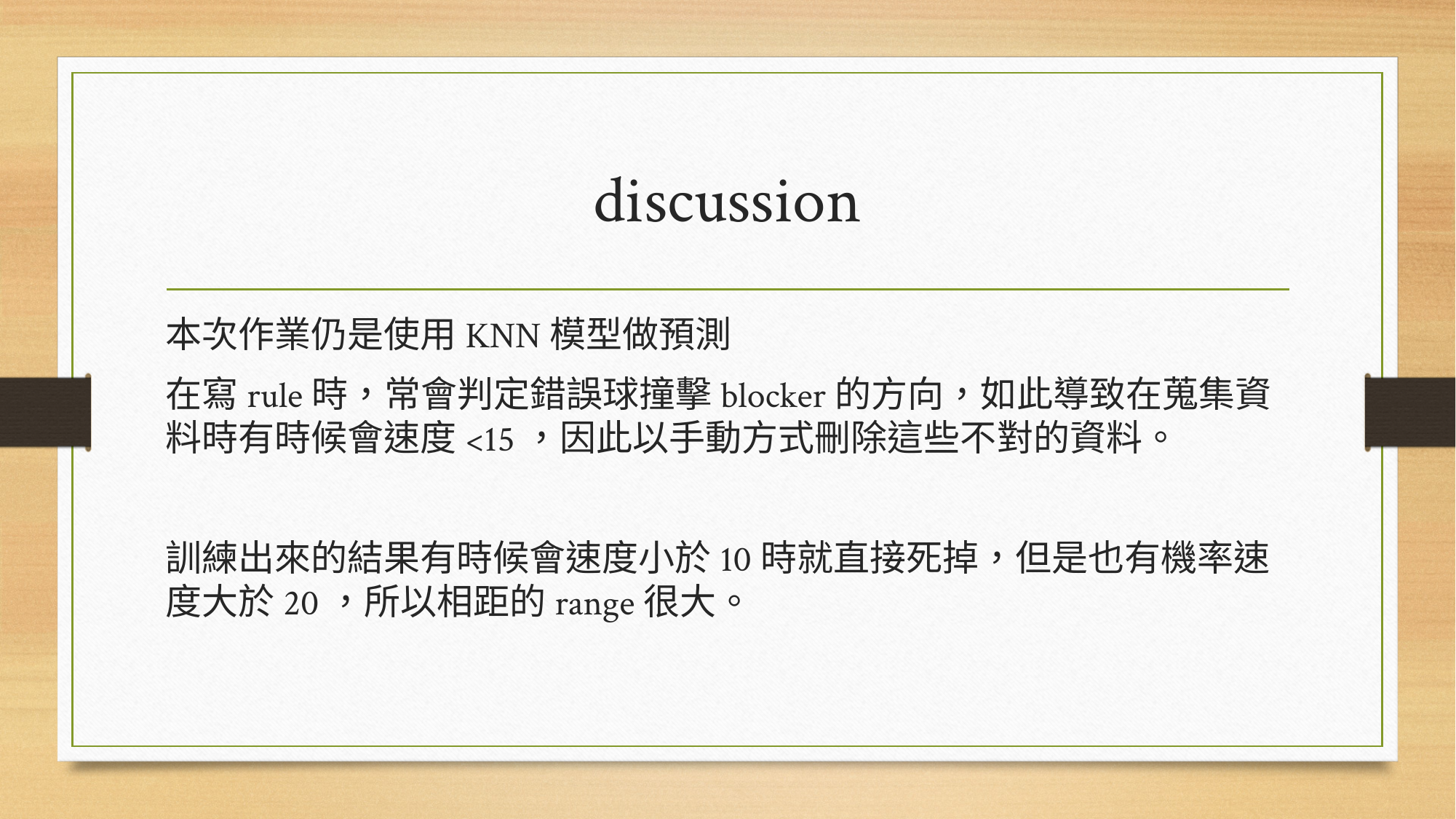

# discussion
本次作業仍是使用KNN模型做預測
在寫rule時，常會判定錯誤球撞擊blocker的方向，如此導致在蒐集資料時有時候會速度<15，因此以手動方式刪除這些不對的資料。

訓練出來的結果有時候會速度小於10時就直接死掉，但是也有機率速度大於20，所以相距的range很大。